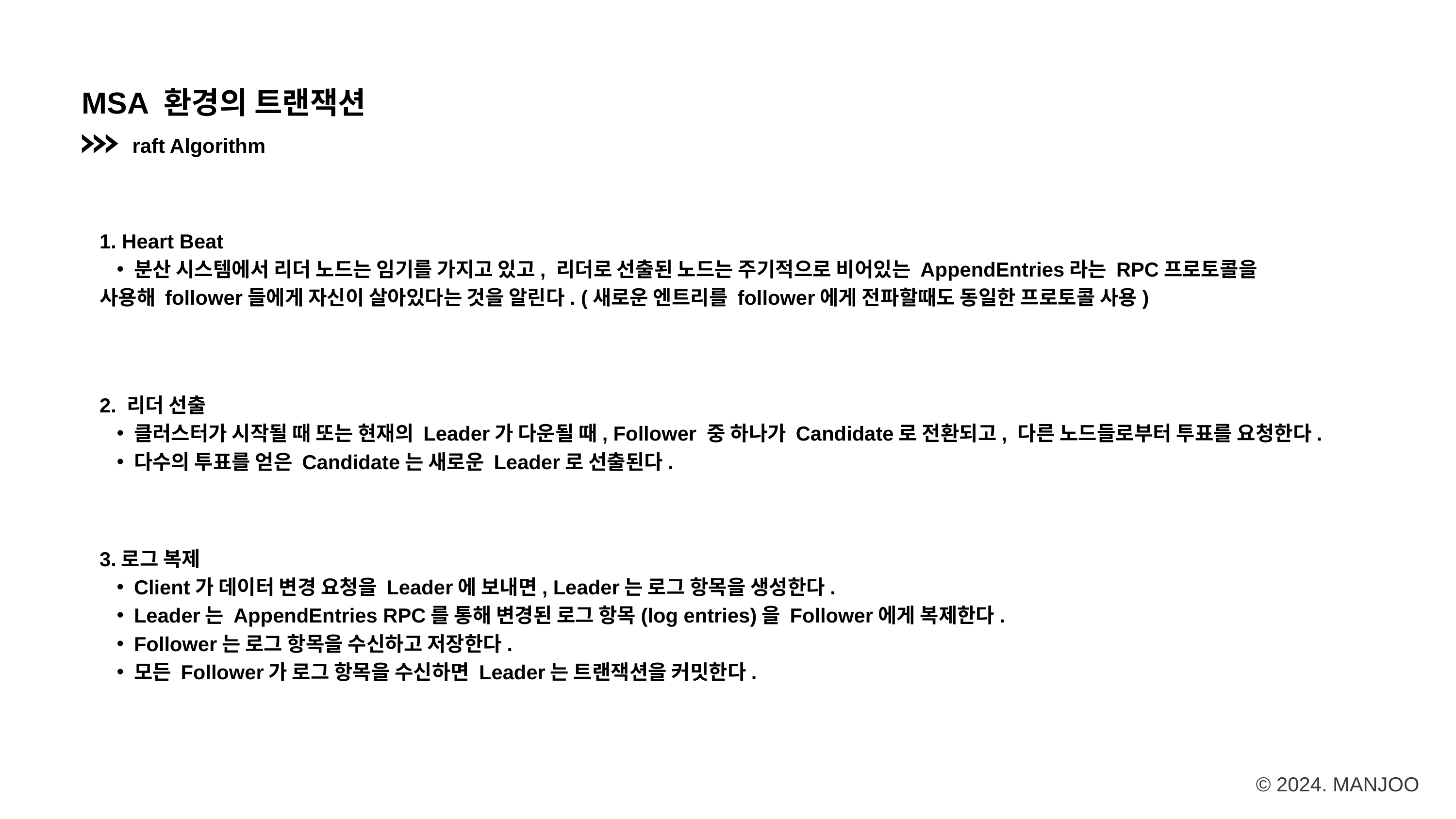

MSA 환경의 트랜잭션

raft Algorithm

1. Heart Beat
분산 시스템에서 리더 노드는 임기를 가지고 있고, 리더로 선출된 노드는 주기적으로 비어있는 AppendEntries라는 RPC프로토콜을
사용해 follower들에게 자신이 살아있다는 것을 알린다. (새로운 엔트리를 follower에게 전파할때도 동일한 프로토콜 사용)

2. 리더 선출
클러스터가 시작될 때 또는 현재의 Leader가 다운될 때, Follower 중 하나가 Candidate로 전환되고, 다른 노드들로부터 투표를 요청한다.
다수의 투표를 얻은 Candidate는 새로운 Leader로 선출된다.
3.로그 복제
Client가 데이터 변경 요청을 Leader에 보내면, Leader는 로그 항목을 생성한다.
Leader는 AppendEntries RPC를 통해 변경된 로그 항목(log entries)을 Follower에게 복제한다.
Follower는 로그 항목을 수신하고 저장한다.
모든 Follower가 로그 항목을 수신하면 Leader는 트랜잭션을 커밋한다.
© 2024. MANJOO